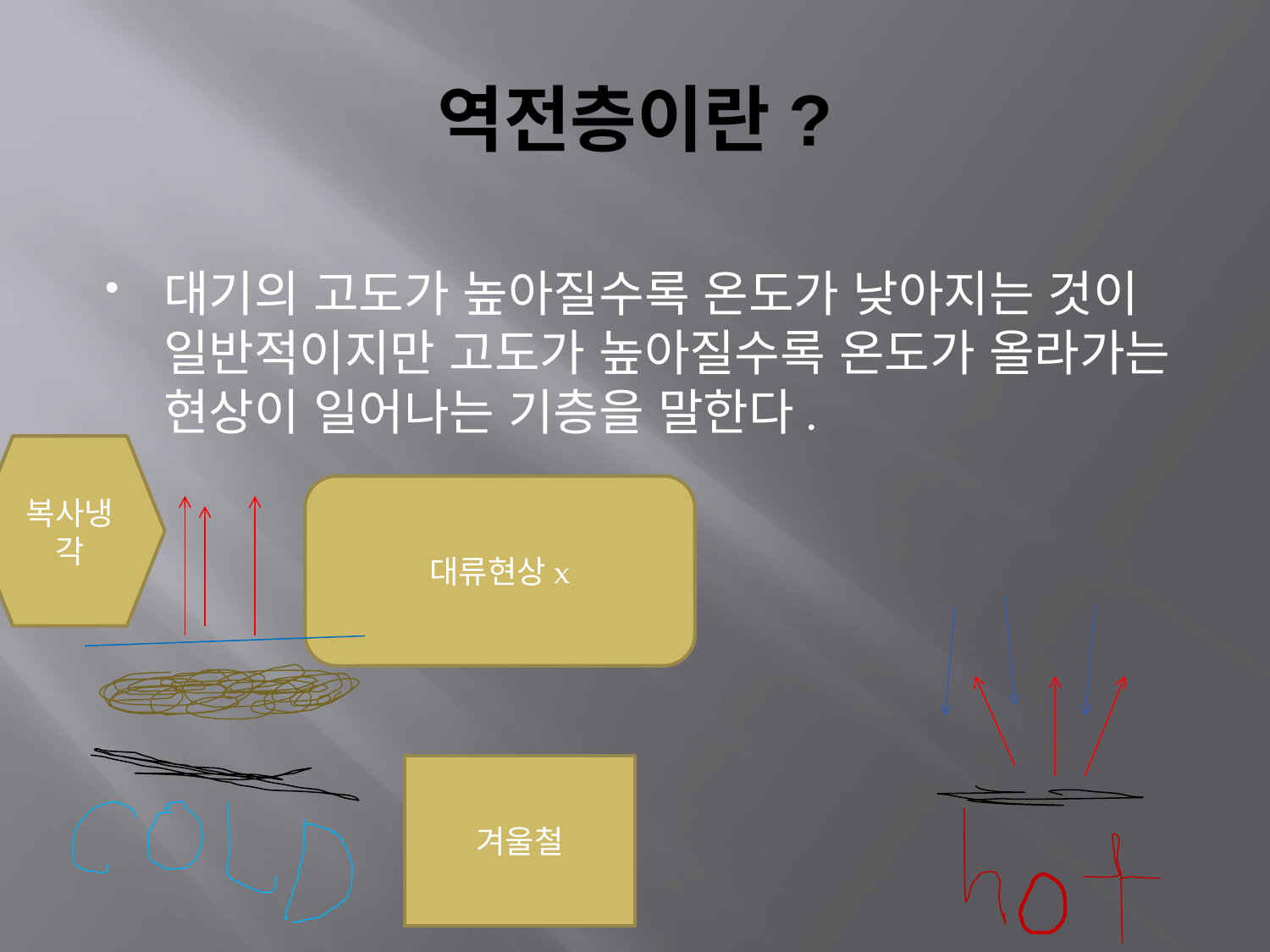

# 역전층이란?
대기의 고도가 높아질수록 온도가 낮아지는 것이 일반적이지만 고도가 높아질수록 온도가 올라가는 현상이 일어나는 기층을 말한다.

복사냉각
대류현상x

겨울철